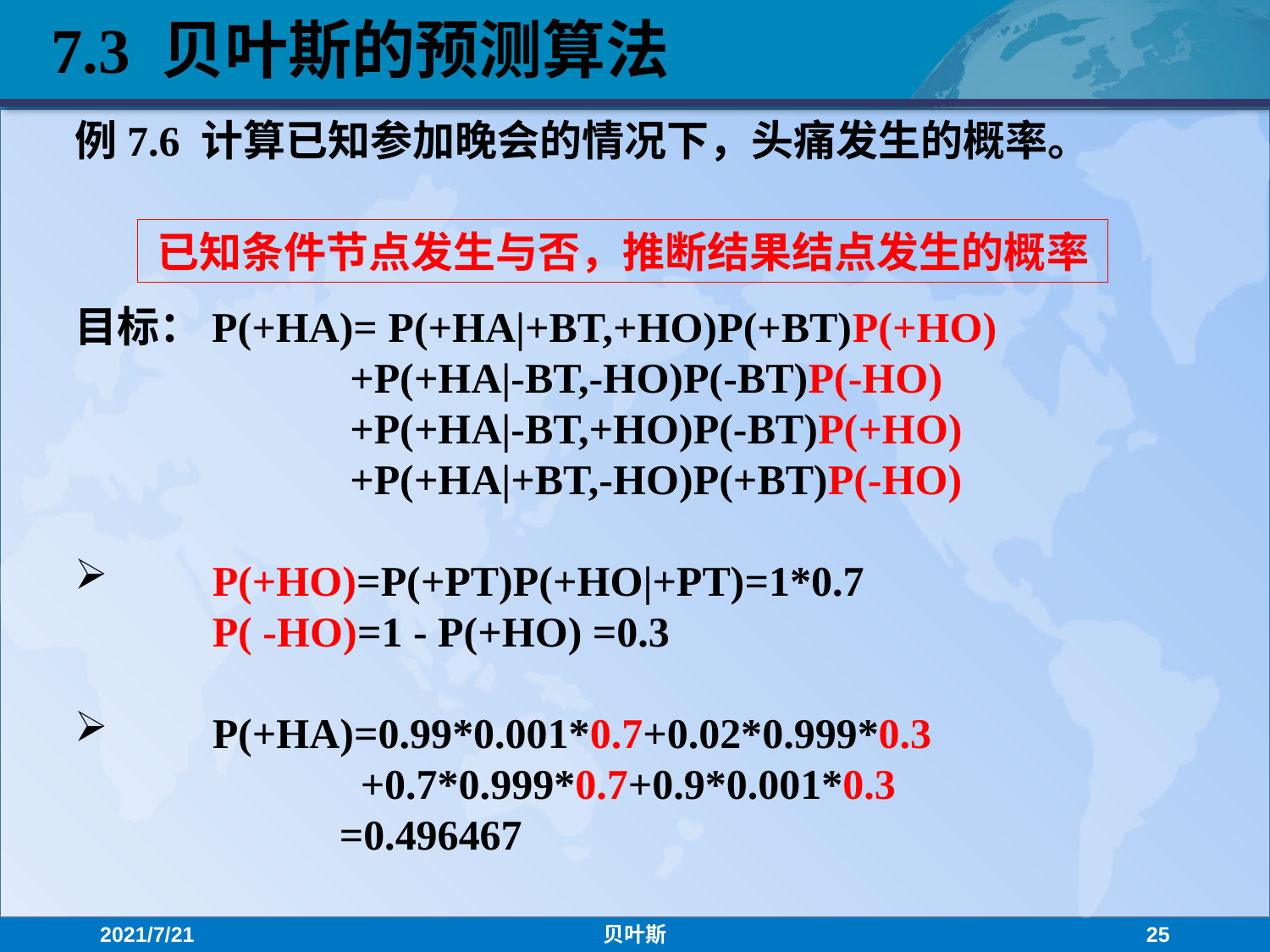

7.3 贝叶斯的预测算法
例7.6 计算已知参加晚会的情况下，头痛发生的概率。
已知条件节点发生与否，推断结果结点发生的概率
目标：P(+HA)= P(+HA|+BT,+HO)P(+BT)P(+HO)
                          +P(+HA|-BT,-HO)P(-BT)P(-HO)
                          +P(+HA|-BT,+HO)P(-BT)P(+HO)
                          +P(+HA|+BT,-HO)P(+BT)P(-HO)

       P(+HO)=P(+PT)P(+HO|+PT)=1*0.7
             P( -HO)=1 - P(+HO) =0.3

       P(+HA)=0.99*0.001*0.7+0.02*0.999*0.3
                           +0.7*0.999*0.7+0.9*0.001*0.3
                         =0.496467
2021/7/21
贝叶斯
25